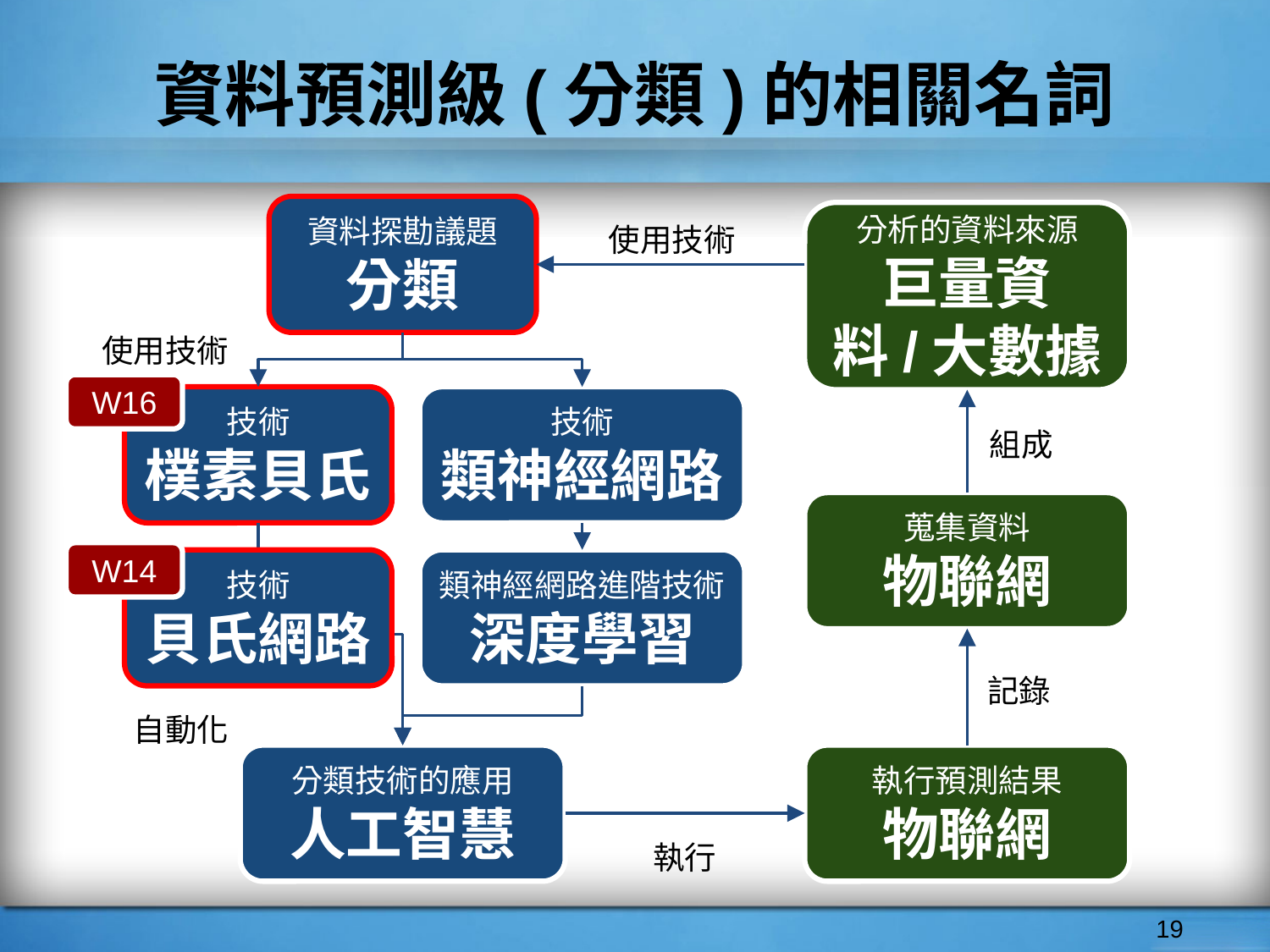

# 資料預測級(分類)的相關名詞
資料探勘議題
分類
分析的資料來源
巨量資料/大數據
使用技術
使用技術
W16
技術
樸素貝氏
技術
類神經網路
組成
蒐集資料
物聯網
W14
技術
貝氏網路
類神經網路進階技術
深度學習
記錄
自動化
分類技術的應用
人工智慧
執行預測結果
物聯網
執行
19